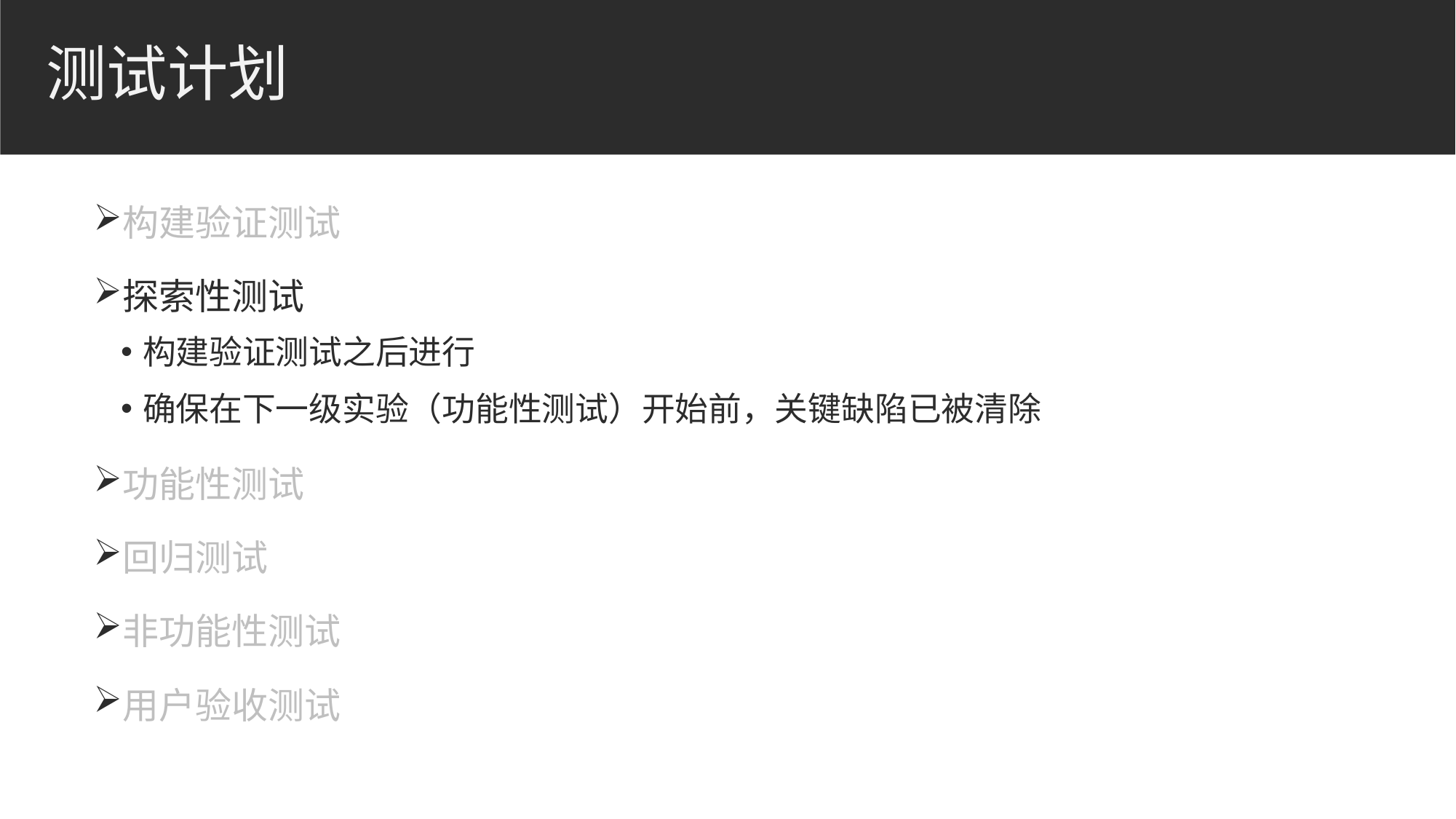

# 测试计划
构建验证测试
探索性测试
构建验证测试之后进行
确保在下一级实验（功能性测试）开始前，关键缺陷已被清除
功能性测试
回归测试
非功能性测试
用户验收测试